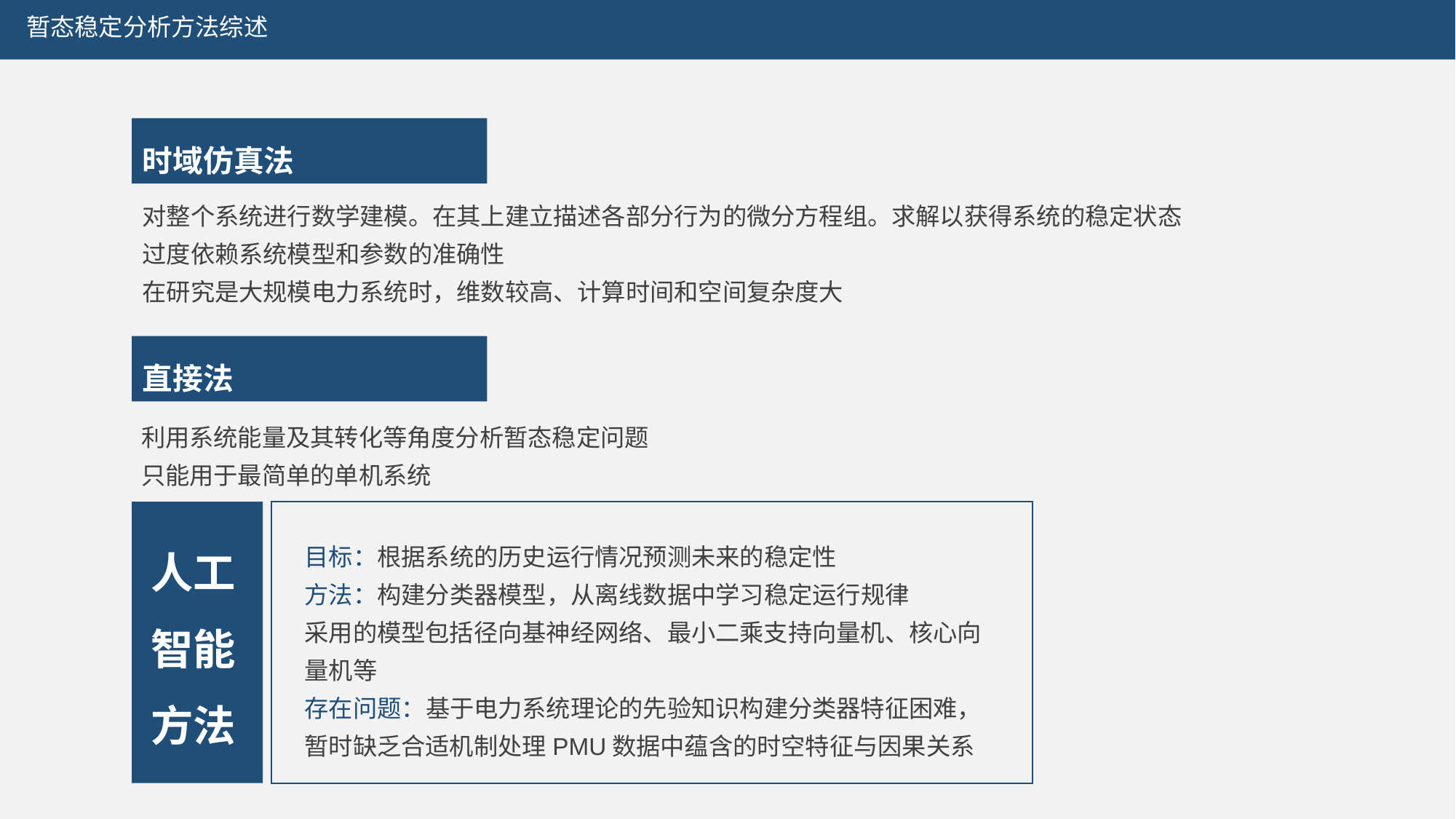

暂态稳定分析方法综述
时域仿真法
对整个系统进行数学建模。在其上建立描述各部分行为的微分方程组。求解以获得系统的稳定状态
过度依赖系统模型和参数的准确性
在研究是大规模电力系统时，维数较高、计算时间和空间复杂度大
直接法
利用系统能量及其转化等角度分析暂态稳定问题
只能用于最简单的单机系统

目标：根据系统的历史运行情况预测未来的稳定性
方法：构建分类器模型，从离线数据中学习稳定运行规律
采用的模型包括径向基神经网络、最小二乘支持向量机、核心向量机等
存在问题：基于电力系统理论的先验知识构建分类器特征困难，暂时缺乏合适机制处理PMU数据中蕴含的时空特征与因果关系

人工智能方法